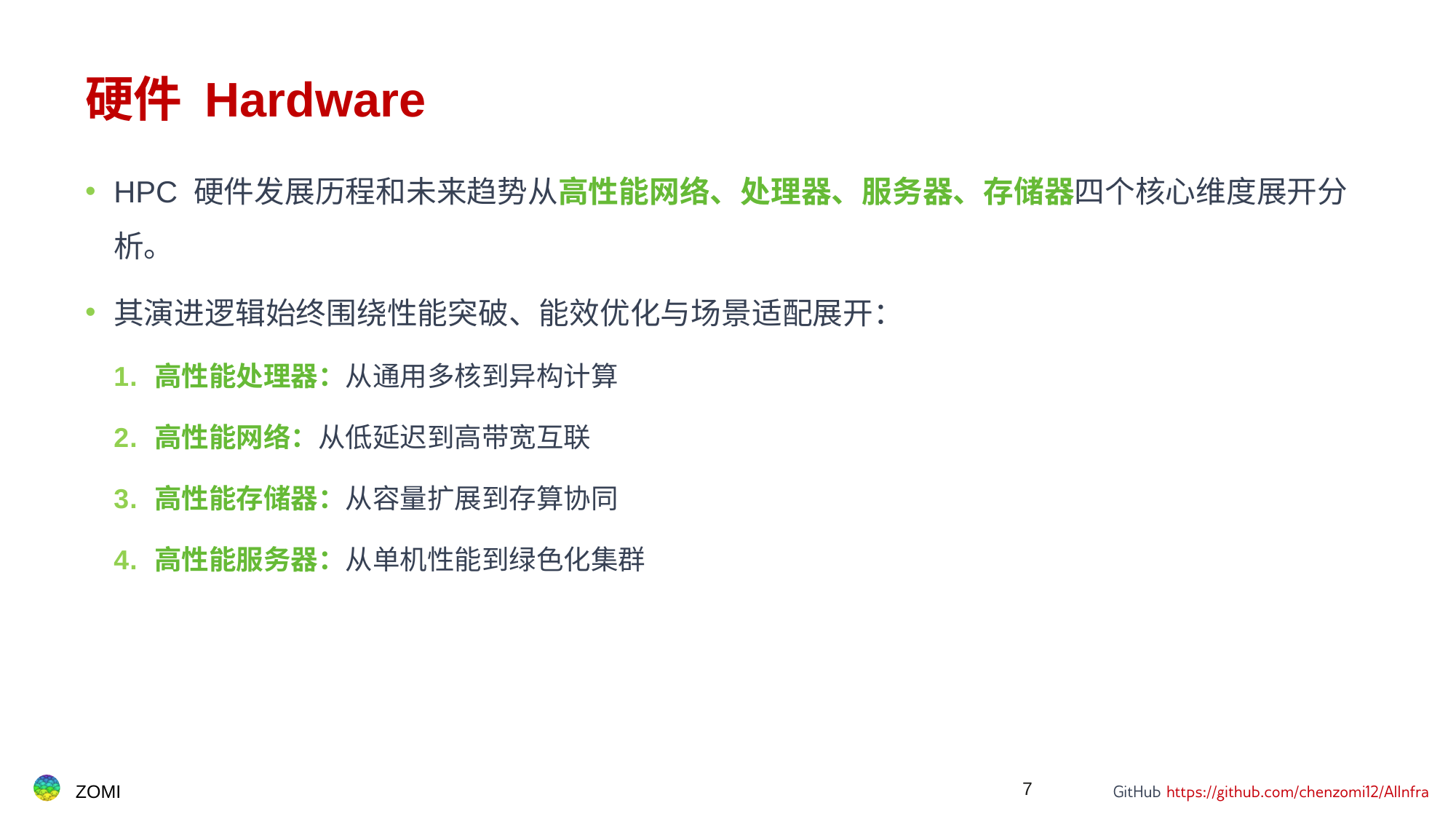

# 硬件 Hardware
HPC 硬件发展历程和未来趋势从高性能网络、处理器、服务器、存储器四个核心维度展开分析。
其演进逻辑始终围绕性能突破、能效优化与场景适配展开：
高性能处理器：从通用多核到异构计算
高性能网络：从低延迟到高带宽互联
高性能存储器：从容量扩展到存算协同
高性能服务器：从单机性能到绿色化集群